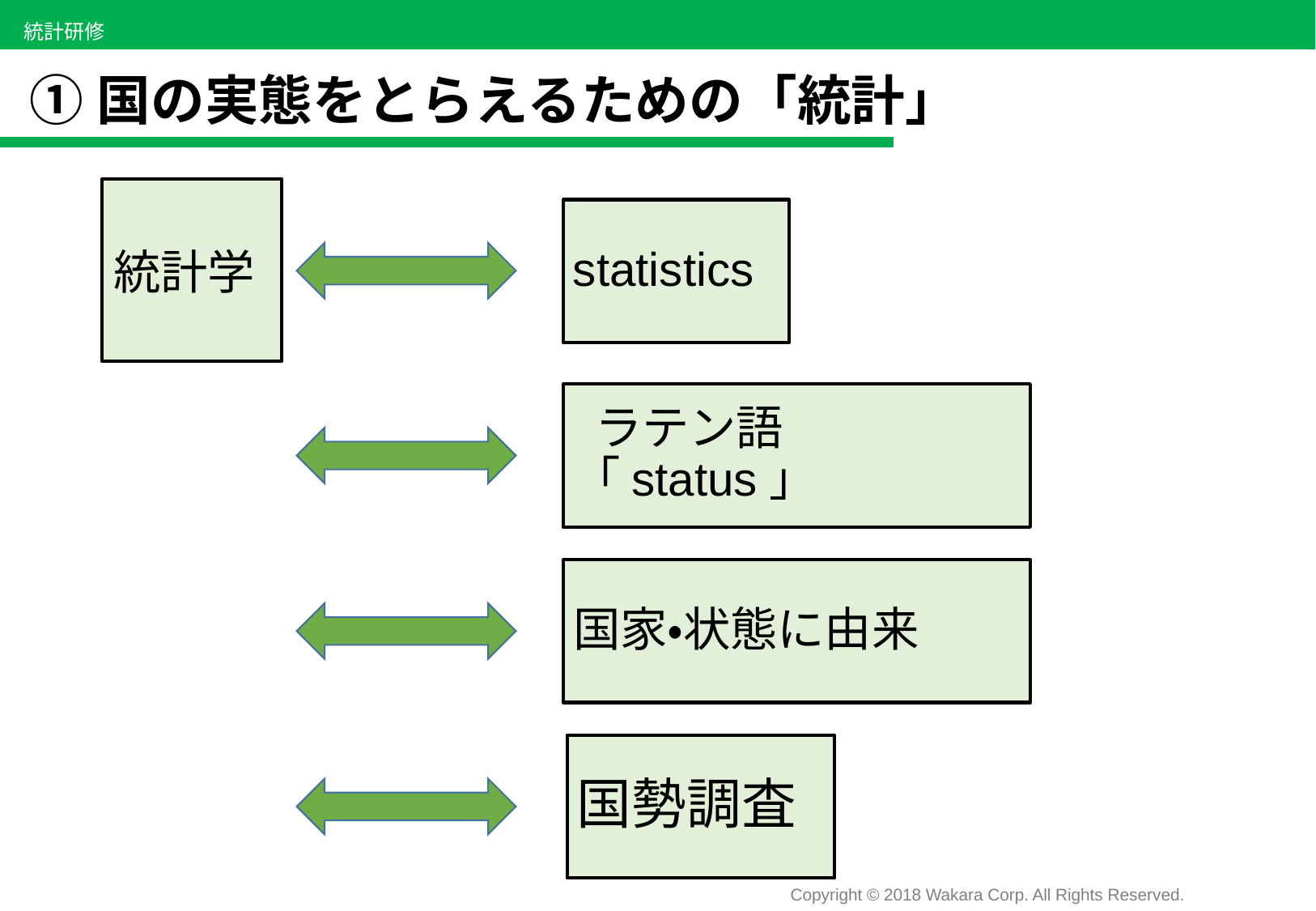

# ①国の実態をとらえるための「統計」

統計学

statistics

 ラテン語「status」

国家•状態に由来

国勢調査